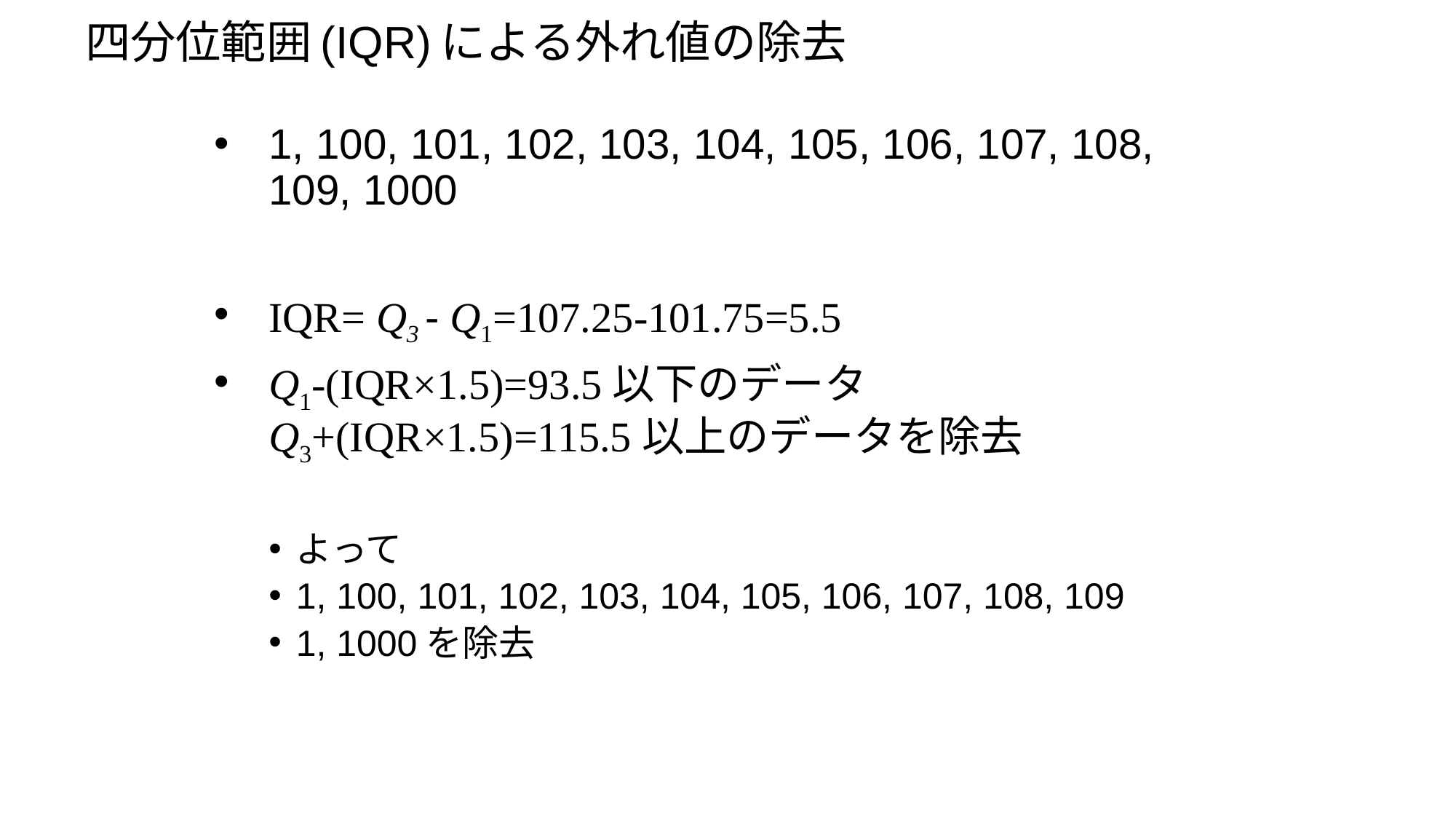

# 四分位範囲(IQR)による外れ値の除去
1, 100, 101, 102, 103, 104, 105, 106, 107, 108, 109, 1000

IQR= Q3 - Q1=107.25-101.75=5.5
Q1-(IQR×1.5)=93.5以下のデータ
Q3+(IQR×1.5)=115.5以上のデータを除去

よって
1, 100, 101, 102, 103, 104, 105, 106, 107, 108, 109
1, 1000を除去